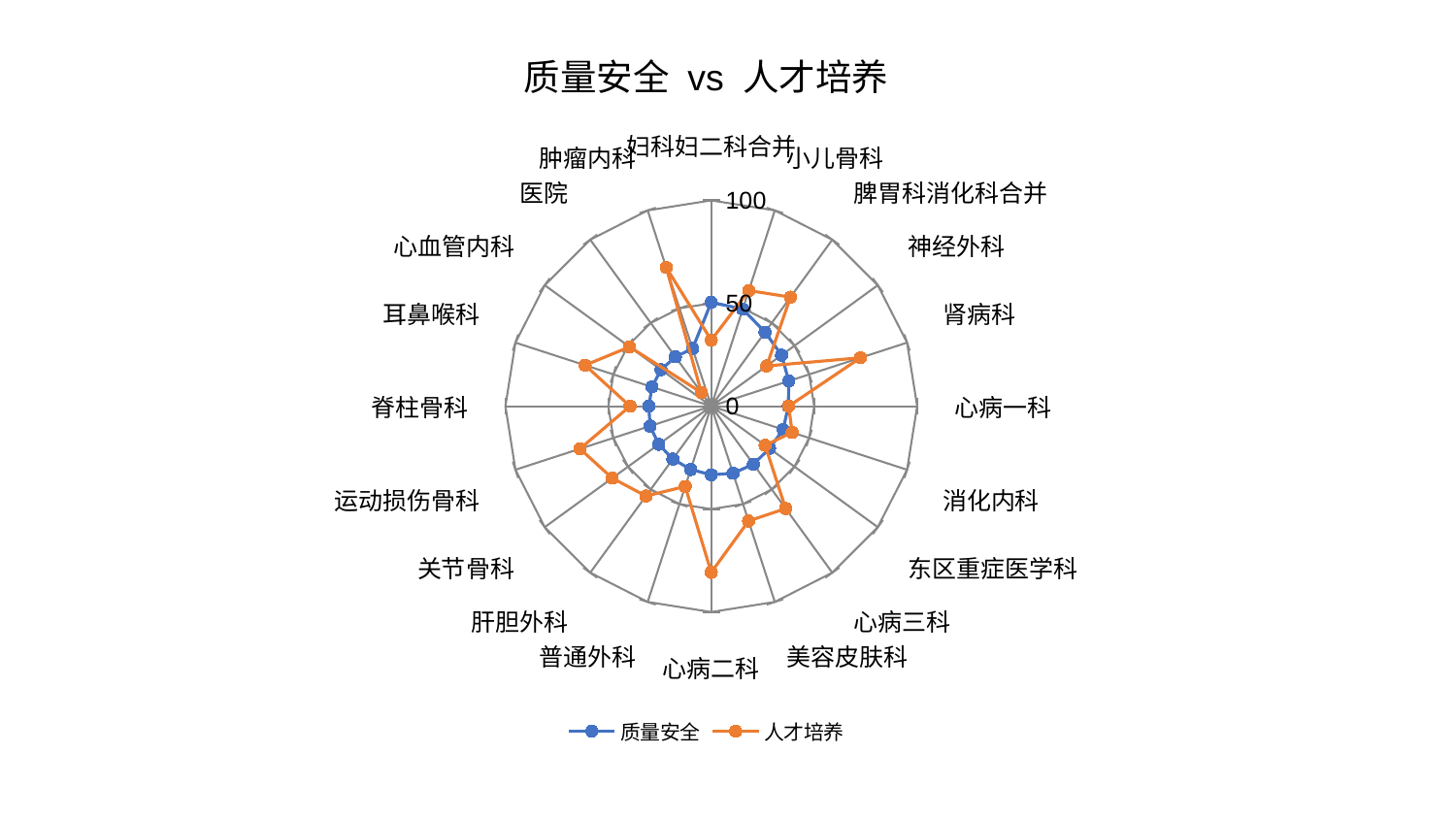

### Chart: 质量安全 vs 人才培养

| Category | 质量安全 | 人才培养 |
|---|---|---|
| 妇科妇二科合并 | 50.50771842951208 | 32.08905304824606 |
| 小儿骨科 | 49.56633772292795 | 59.09243593826003 |
| 脾胃科消化科合并 | 44.478691963668794 | 65.49827096171187 |
| 神经外科 | 42.219233939355895 | 33.28030070646436 |
| 肾病科 | 39.60807525780814 | 76.20171853475715 |
| 心病一科 | 37.44221336116528 | 37.61440590261146 |
| 消化内科 | 36.73039834398852 | 41.3053616684925 |
| 东区重症医学科 | 34.96938605359185 | 32.32437271774 |
| 心病三科 | 34.85918962611525 | 61.50768573645549 |
| 美容皮肤科 | 34.29766510739201 | 58.658553678512796 |
| 心病二科 | 33.36390251199739 | 80.75448656323208 |
| 普通外科 | 32.33048727657747 | 41.03399867081011 |
| 肝胆外科 | 31.777852258321268 | 53.98847385934829 |
| 关节骨科 | 31.545167961181864 | 59.46454720845665 |
| 运动损伤骨科 | 31.27919446457065 | 67.08759836538768 |
| 脊柱骨科 | 30.328450696220347 | 39.47125653677213 |
| 耳鼻喉科 | 30.311695309853654 | 64.45368229656556 |
| 心血管内科 | 30.15631794965946 | 49.0474746161207 |
| 医院 | 29.656076414679877 | 8.165203472923862 |
| 肿瘤内科 | 29.459536809021706 | 70.89754970578394 |
11